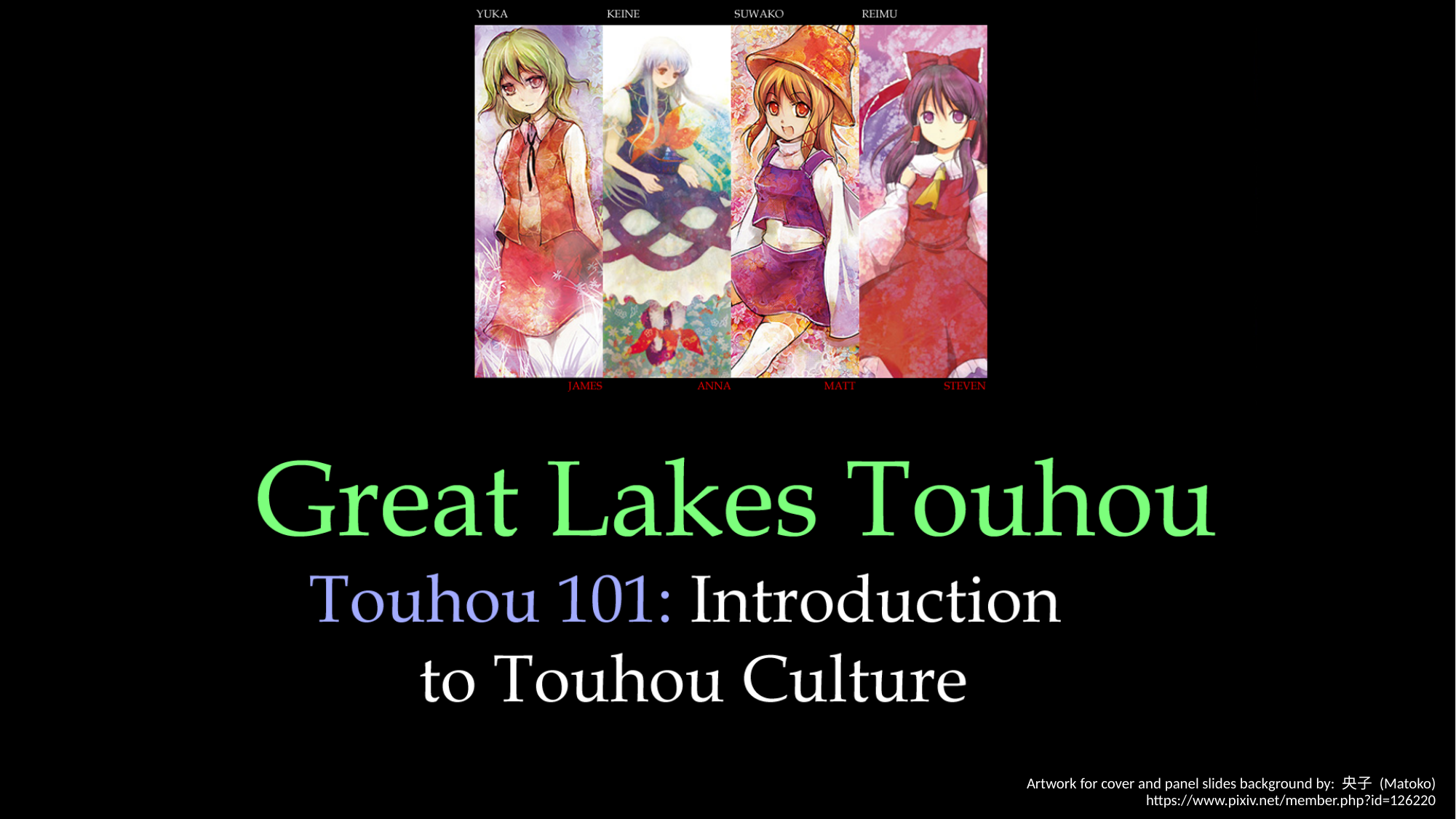

Artwork for cover and panel slides background by: 央子 (Matoko)
https://www.pixiv.net/member.php?id=126220